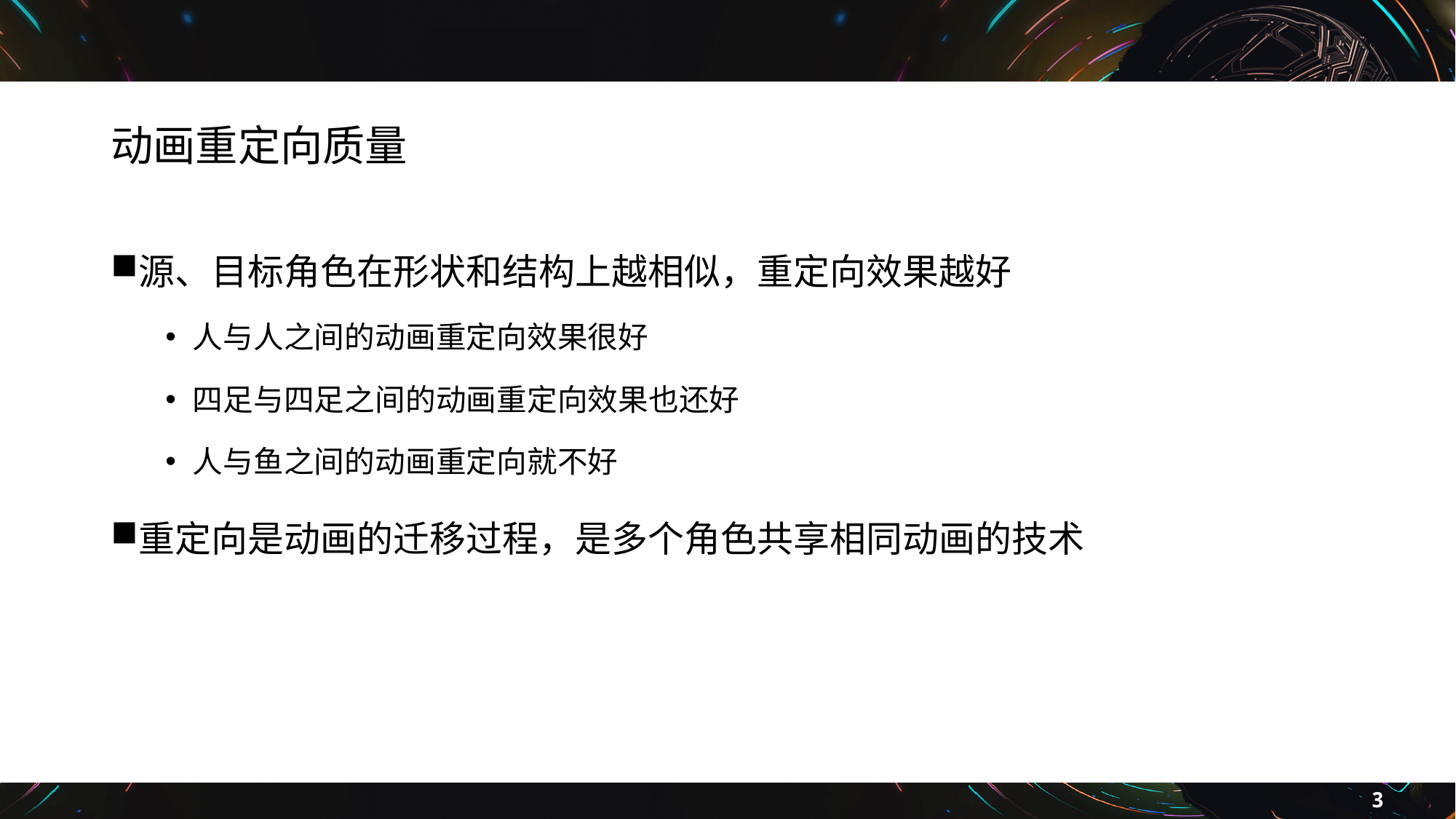

# 动画重定向质量
源、目标角色在形状和结构上越相似，重定向效果越好
人与人之间的动画重定向效果很好
四足与四足之间的动画重定向效果也还好
人与鱼之间的动画重定向就不好
重定向是动画的迁移过程，是多个角色共享相同动画的技术
3